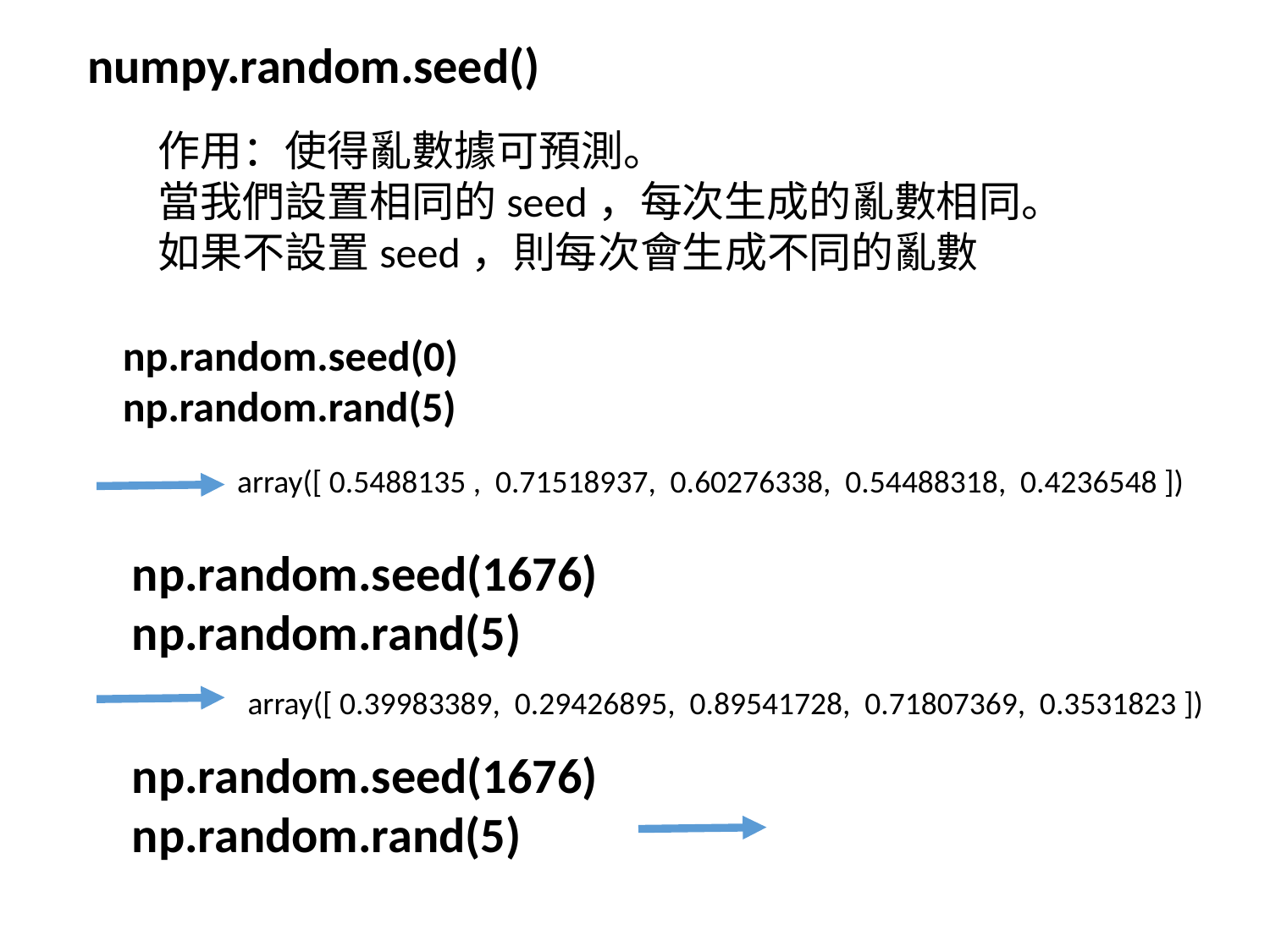

numpy.random.seed()
作用：使得亂數據可預測。
當我們設置相同的seed，每次生成的亂數相同。
如果不設置seed，則每次會生成不同的亂數
np.random.seed(0)
np.random.rand(5)
array([ 0.5488135 ,  0.71518937,  0.60276338,  0.54488318,  0.4236548 ])
np.random.seed(1676)
np.random.rand(5)
array([ 0.39983389,  0.29426895,  0.89541728,  0.71807369,  0.3531823 ])
np.random.seed(1676)
np.random.rand(5)